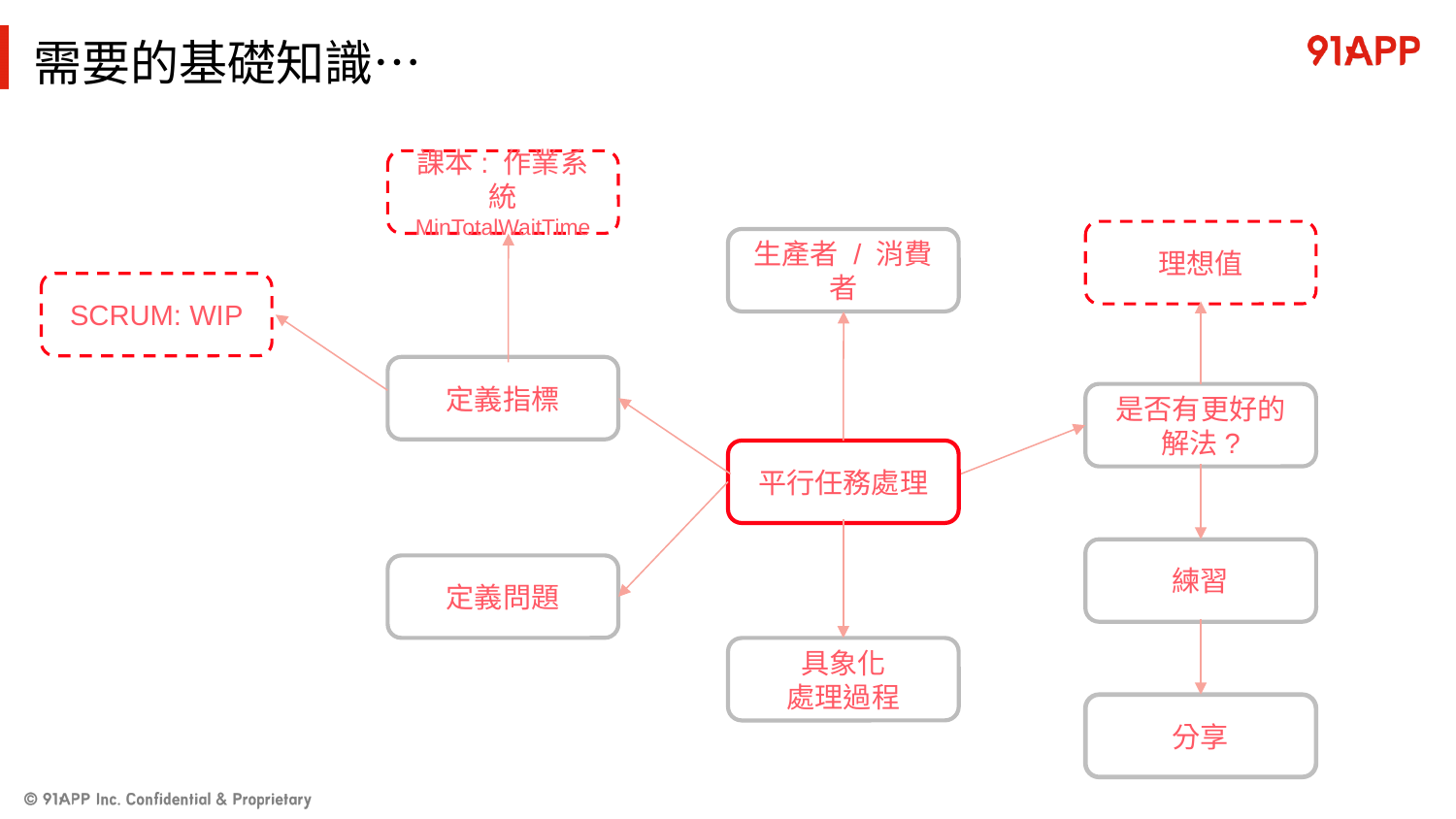

# 需要的基礎知識…
課本: 作業系統
MinTotalWaitTime
理想值
生產者 / 消費者
SCRUM: WIP
定義指標
是否有更好的解法?
平行任務處理
練習
定義問題
具象化
處理過程
分享